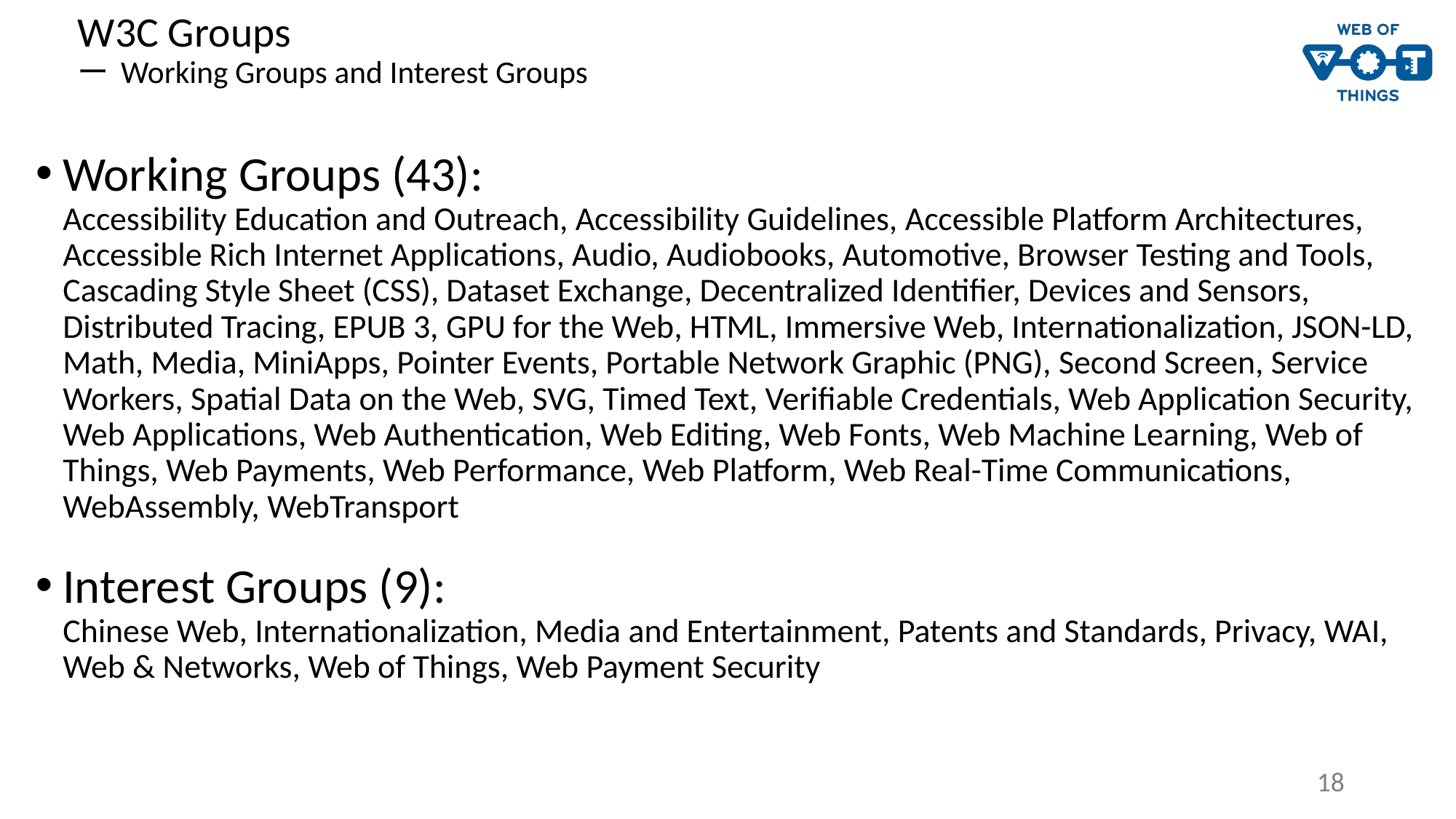

# W3C Groups ー Working Groups and Interest Groups
Working Groups (43):
Accessibility Education and Outreach, Accessibility Guidelines, Accessible Platform Architectures, Accessible Rich Internet Applications, Audio, Audiobooks, Automotive, Browser Testing and Tools, Cascading Style Sheet (CSS), Dataset Exchange, Decentralized Identifier, Devices and Sensors, Distributed Tracing, EPUB 3, GPU for the Web, HTML, Immersive Web, Internationalization, JSON-LD, Math, Media, MiniApps, Pointer Events, Portable Network Graphic (PNG), Second Screen, Service Workers, Spatial Data on the Web, SVG, Timed Text, Verifiable Credentials, Web Application Security, Web Applications, Web Authentication, Web Editing, Web Fonts, Web Machine Learning, Web of Things, Web Payments, Web Performance, Web Platform, Web Real-Time Communications, WebAssembly, WebTransport

Interest Groups (9):
Chinese Web, Internationalization, Media and Entertainment, Patents and Standards, Privacy, WAI, Web & Networks, Web of Things, Web Payment Security

18